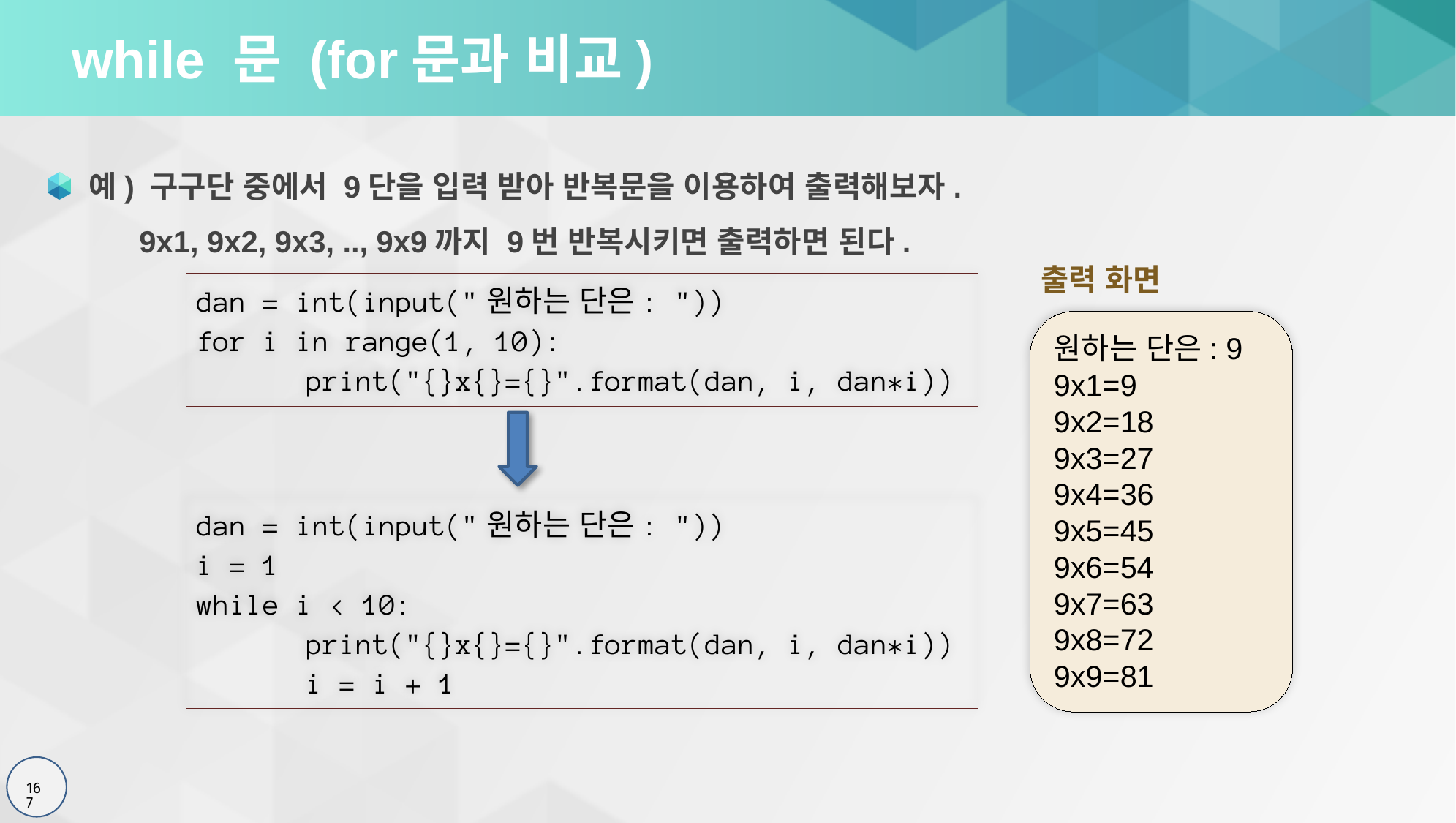

# while 문 (for문과 비교)
예) 구구단 중에서 9단을 입력 받아 반복문을 이용하여 출력해보자.
      9x1, 9x2, 9x3, .., 9x9까지 9번 반복시키면 출력하면 된다.
출력 화면
원하는 단은: 9
9x1=9
9x2=18
9x3=27
9x4=36
9x5=45
9x6=54
9x7=63
9x8=72
9x9=81
dan = int(input("원하는 단은: "))
for i in range(1, 10):
	print("{}x{}={}".format(dan, i, dan*i))

dan = int(input("원하는 단은: "))
i = 1
while i < 10:
	print("{}x{}={}".format(dan, i, dan*i))
	i = i + 1